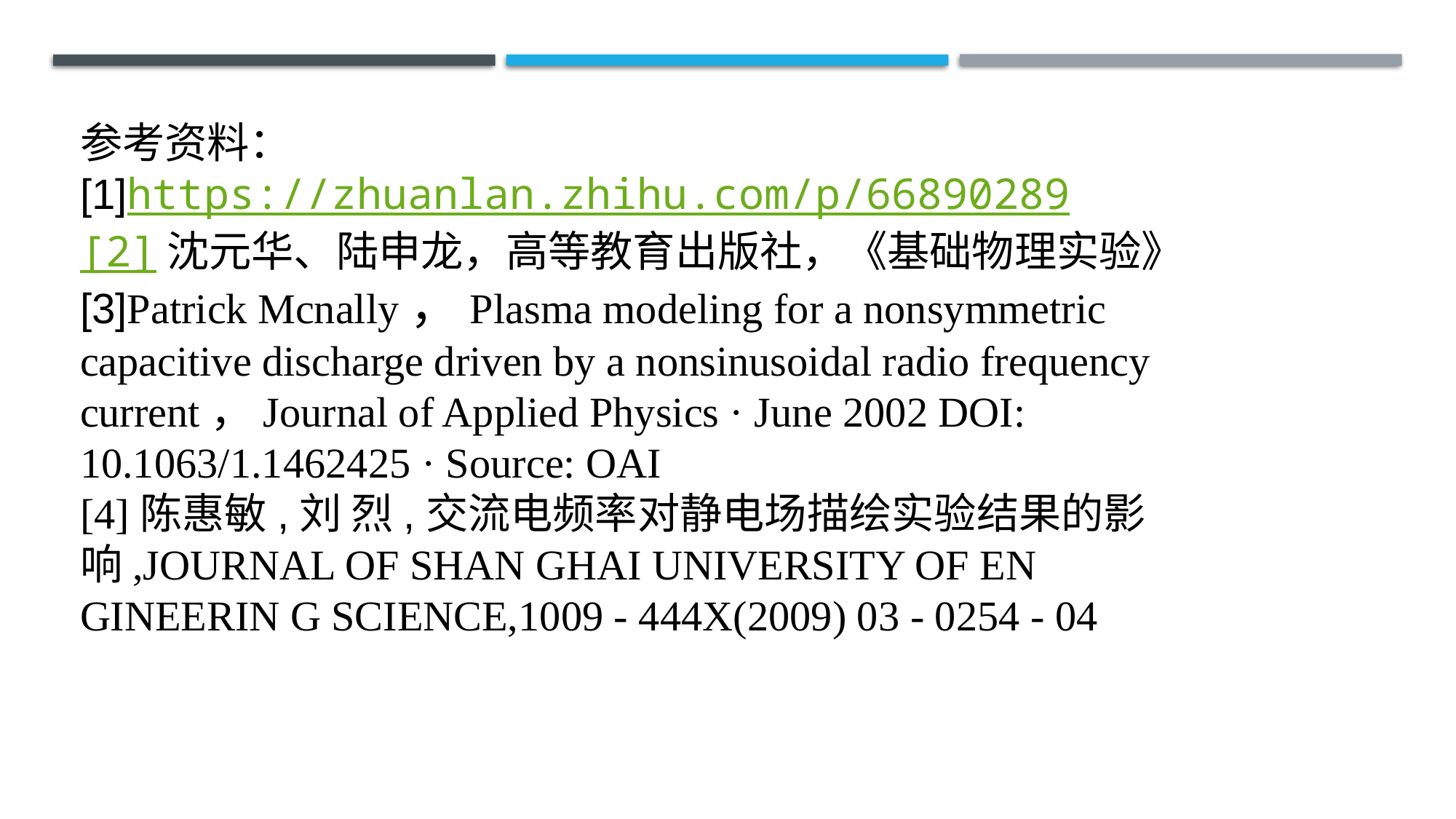

参考资料：[1]https://zhuanlan.zhihu.com/p/66890289[2]沈元华、陆申龙，高等教育出版社，《基础物理实验》[3]Patrick Mcnally，Plasma modeling for a nonsymmetric capacitive discharge driven by a nonsinusoidal radio frequency current，Journal of Applied Physics · June 2002 DOI: 10.1063/1.1462425 · Source: OAI[4]陈惠敏,刘 烈,交流电频率对静电场描绘实验结果的影响,JOURNAL OF SHAN GHAI UNIVERSITY OF EN GINEERIN G SCIENCE,1009 - 444X(2009) 03 - 0254 - 04